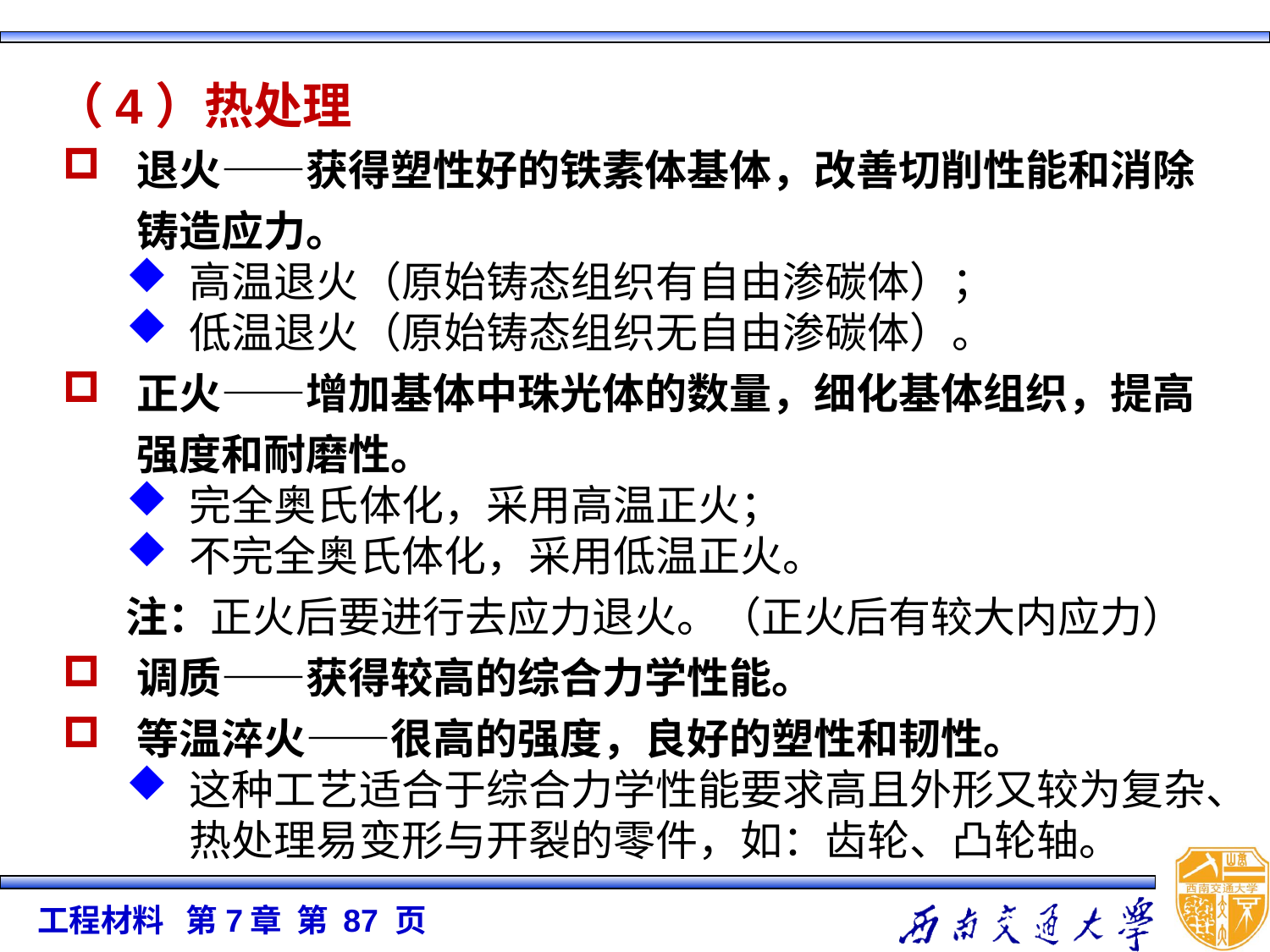

（4）热处理
退火——获得塑性好的铁素体基体，改善切削性能和消除铸造应力。
高温退火（原始铸态组织有自由渗碳体）；
低温退火（原始铸态组织无自由渗碳体）。
正火——增加基体中珠光体的数量，细化基体组织，提高强度和耐磨性。
完全奥氏体化，采用高温正火；
不完全奥氏体化，采用低温正火。
注：正火后要进行去应力退火。（正火后有较大内应力）
调质——获得较高的综合力学性能。
等温淬火——很高的强度，良好的塑性和韧性。
这种工艺适合于综合力学性能要求高且外形又较为复杂、热处理易变形与开裂的零件，如：齿轮、凸轮轴。